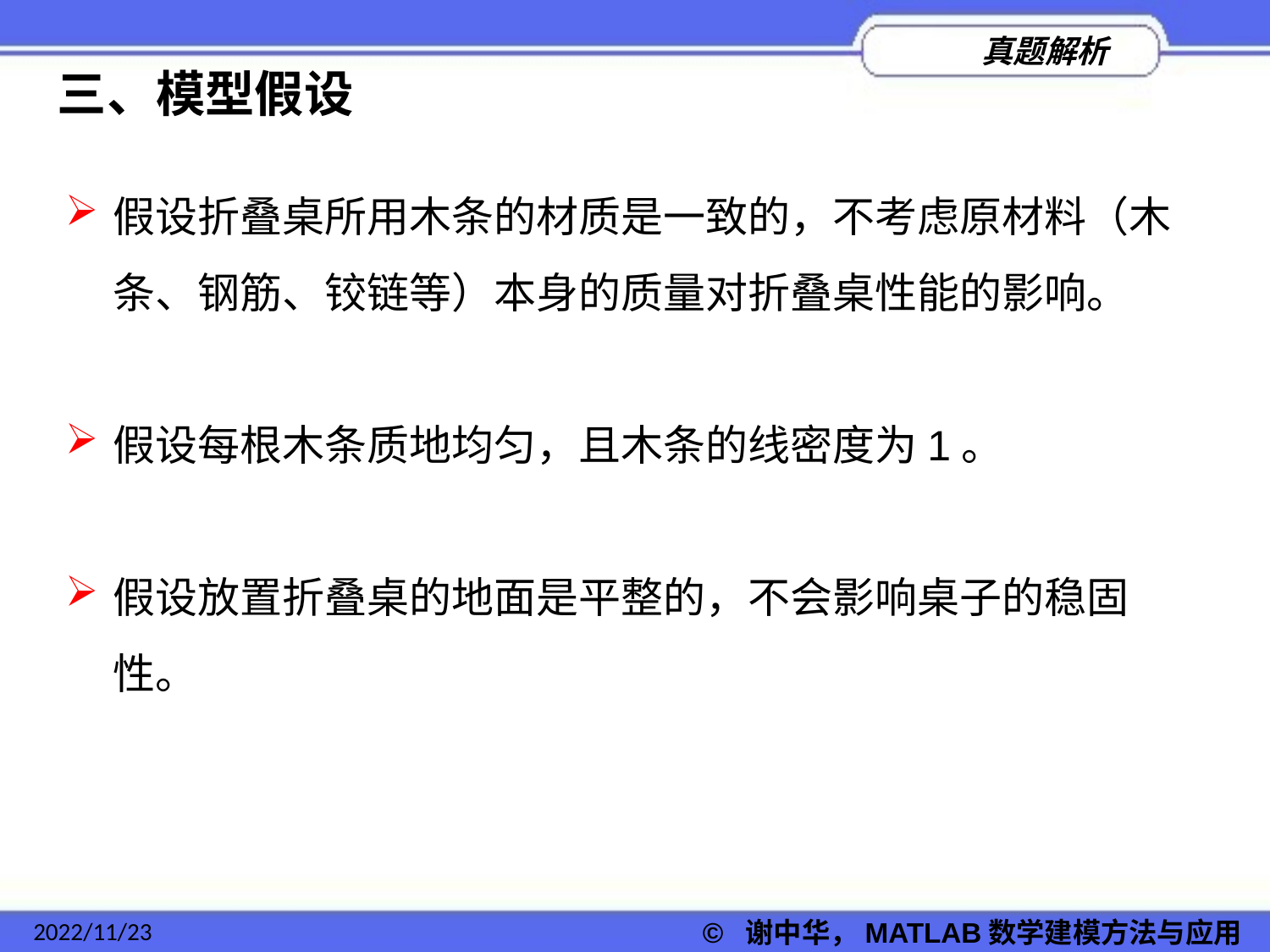

三、模型假设
假设折叠桌所用木条的材质是一致的，不考虑原材料（木条、钢筋、铰链等）本身的质量对折叠桌性能的影响。

假设每根木条质地均匀，且木条的线密度为1。

假设放置折叠桌的地面是平整的，不会影响桌子的稳固性。
2022/11/23
©  谢中华，MATLAB数学建模方法与应用